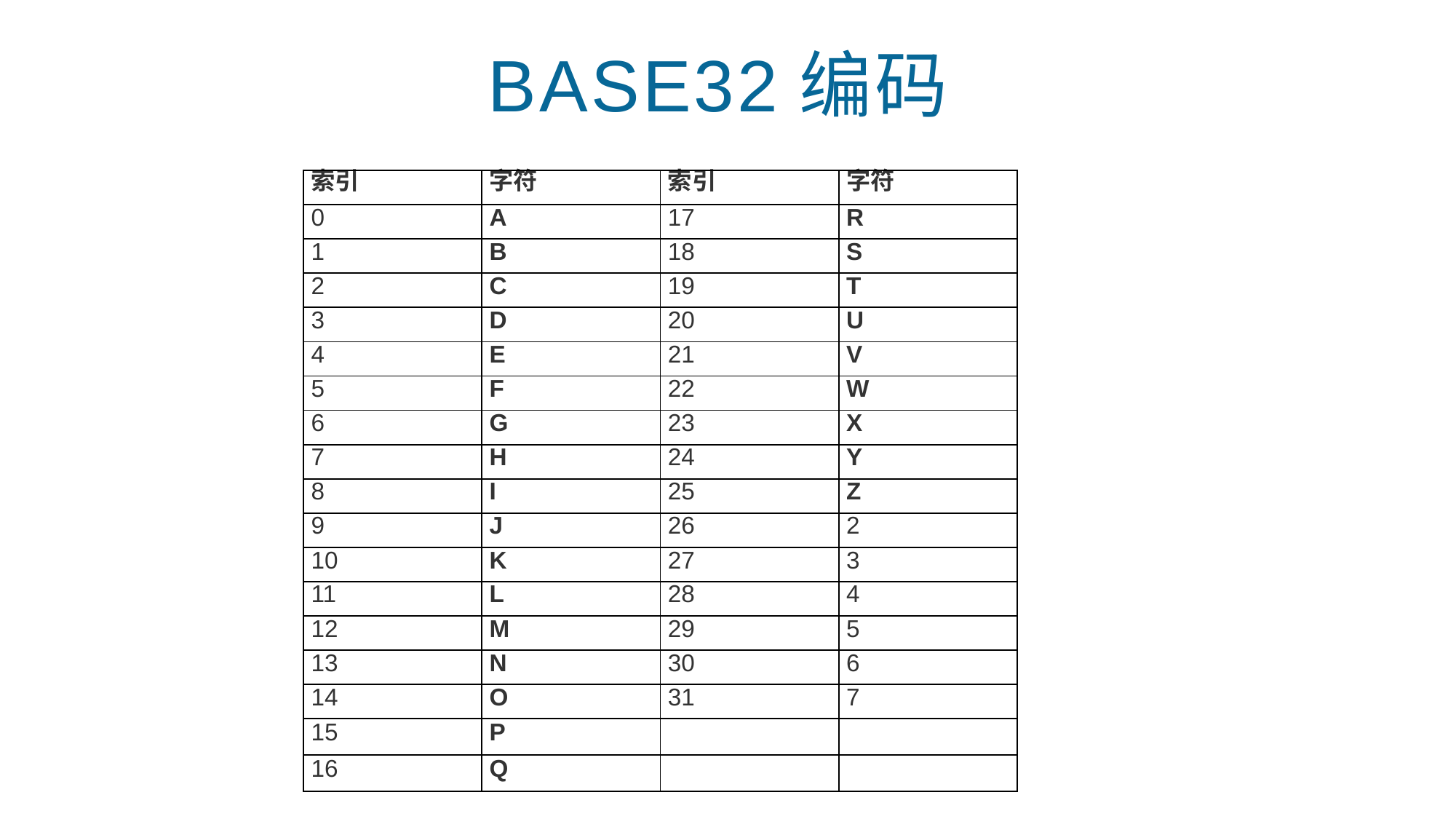

# BASE32编码
| 索引 | 字符 | 索引 | 字符 |
| --- | --- | --- | --- |
| 0 | A | 17 | R |
| 1 | B | 18 | S |
| 2 | C | 19 | T |
| 3 | D | 20 | U |
| 4 | E | 21 | V |
| 5 | F | 22 | W |
| 6 | G | 23 | X |
| 7 | H | 24 | Y |
| 8 | I | 25 | Z |
| 9 | J | 26 | 2 |
| 10 | K | 27 | 3 |
| 11 | L | 28 | 4 |
| 12 | M | 29 | 5 |
| 13 | N | 30 | 6 |
| 14 | O | 31 | 7 |
| 15 | P |  |  |
| 16 | Q |  |  |